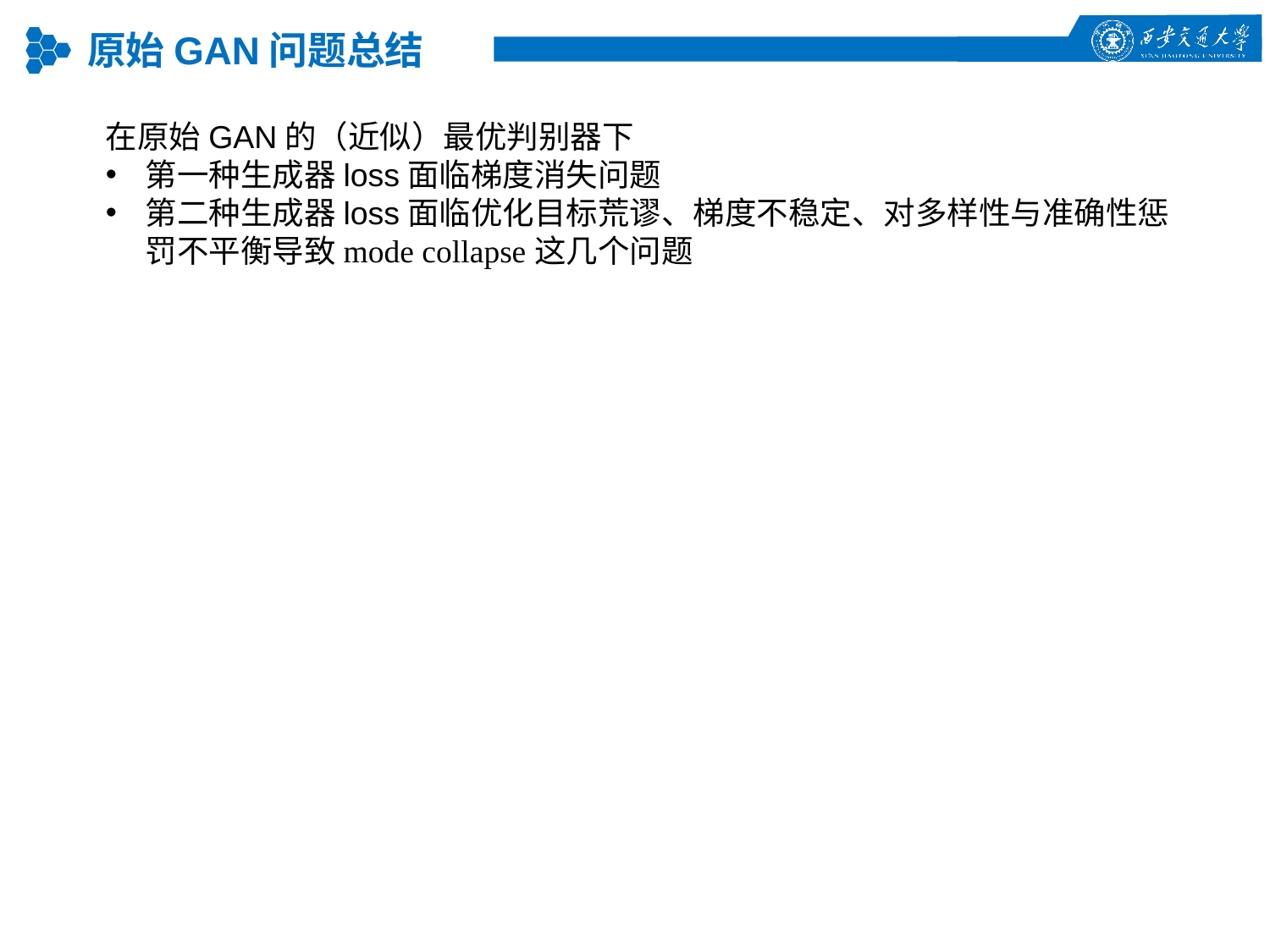

原始GAN问题总结

在原始GAN的（近似）最优判别器下
第一种生成器loss面临梯度消失问题
第二种生成器loss面临优化目标荒谬、梯度不稳定、对多样性与准确性惩罚不平衡导致mode collapse这几个问题